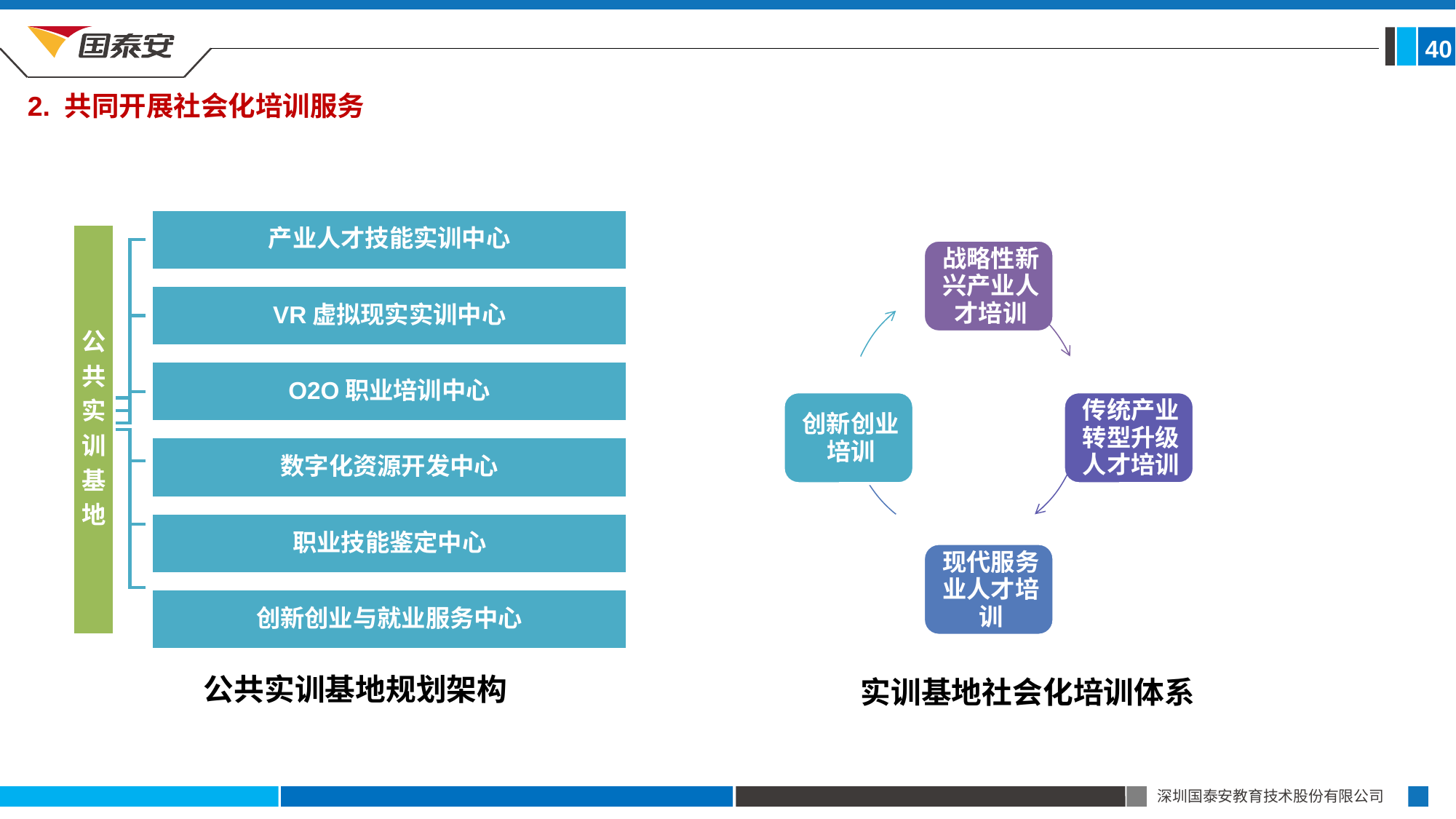

40
2. 共同开展社会化培训服务

公
共
实
训
基
地
产业人才技能实训中心
VR虚拟现实实训中心
O2O职业培训中心
数字化资源开发中心
职业技能鉴定中心
创新创业与就业服务中心
战略性新兴产业人才培训
传统产业转型升级人才培训
现代服务业人才培训
创新创业培训
公共实训基地规划架构
实训基地社会化培训体系